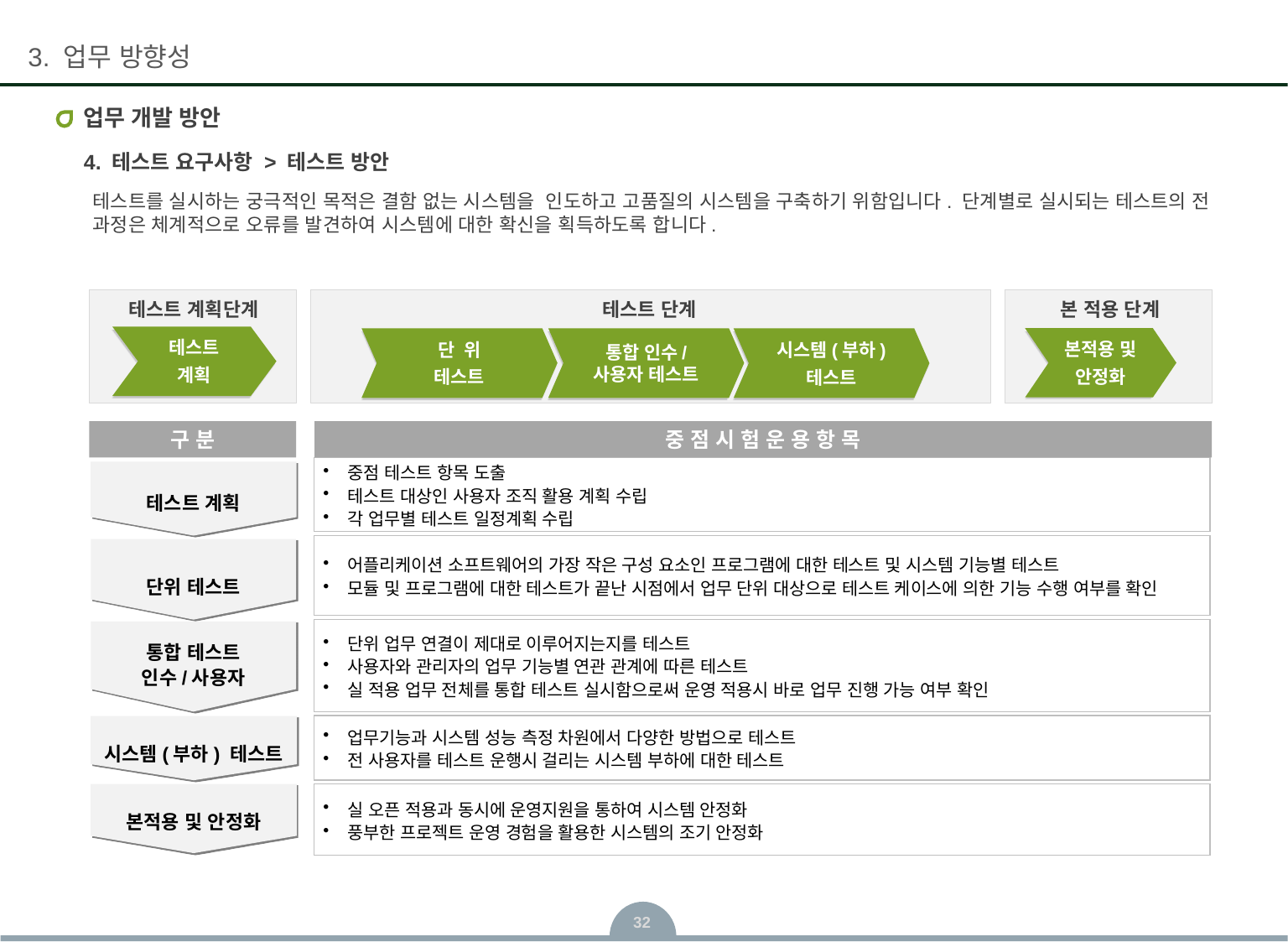

# 업무 개발 방안
4. 테스트 요구사항 > 테스트 방안
테스트를 실시하는 궁극적인 목적은 결함 없는 시스템을  인도하고 고품질의 시스템을 구축하기 위함입니다. 단계별로 실시되는 테스트의 전 과정은 체계적으로 오류를 발견하여 시스템에 대한 확신을 획득하도록 합니다.

테스트 계획단계
테스트 단계
본 적용 단계
테스트
계획
본적용 및
안정화
단  위
테스트
통합 인수/
사용자 테스트
시스템(부하)
테스트
테스트 계획
구 분
중 점 시 험 운 용 항 목
중점 테스트 항목 도출
테스트 대상인 사용자 조직 활용 계획 수립
각 업무별 테스트 일정계획 수립
단위 테스트
어플리케이션 소프트웨어의 가장 작은 구성 요소인 프로그램에 대한 테스트 및 시스템 기능별 테스트
모듈 및 프로그램에 대한 테스트가 끝난 시점에서 업무 단위 대상으로 테스트 케이스에 의한 기능 수행 여부를 확인
통합 테스트
인수/사용자
단위 업무 연결이 제대로 이루어지는지를 테스트
사용자와 관리자의 업무 기능별 연관 관계에 따른 테스트
실 적용 업무 전체를 통합 테스트 실시함으로써 운영 적용시 바로 업무 진행 가능 여부 확인
시스템(부하) 테스트
업무기능과 시스템 성능 측정 차원에서 다양한 방법으로 테스트
전 사용자를 테스트 운행시 걸리는 시스템 부하에 대한 테스트
본적용 및 안정화
실 오픈 적용과 동시에 운영지원을 통하여 시스템 안정화
풍부한 프로젝트 운영 경험을 활용한 시스템의 조기 안정화